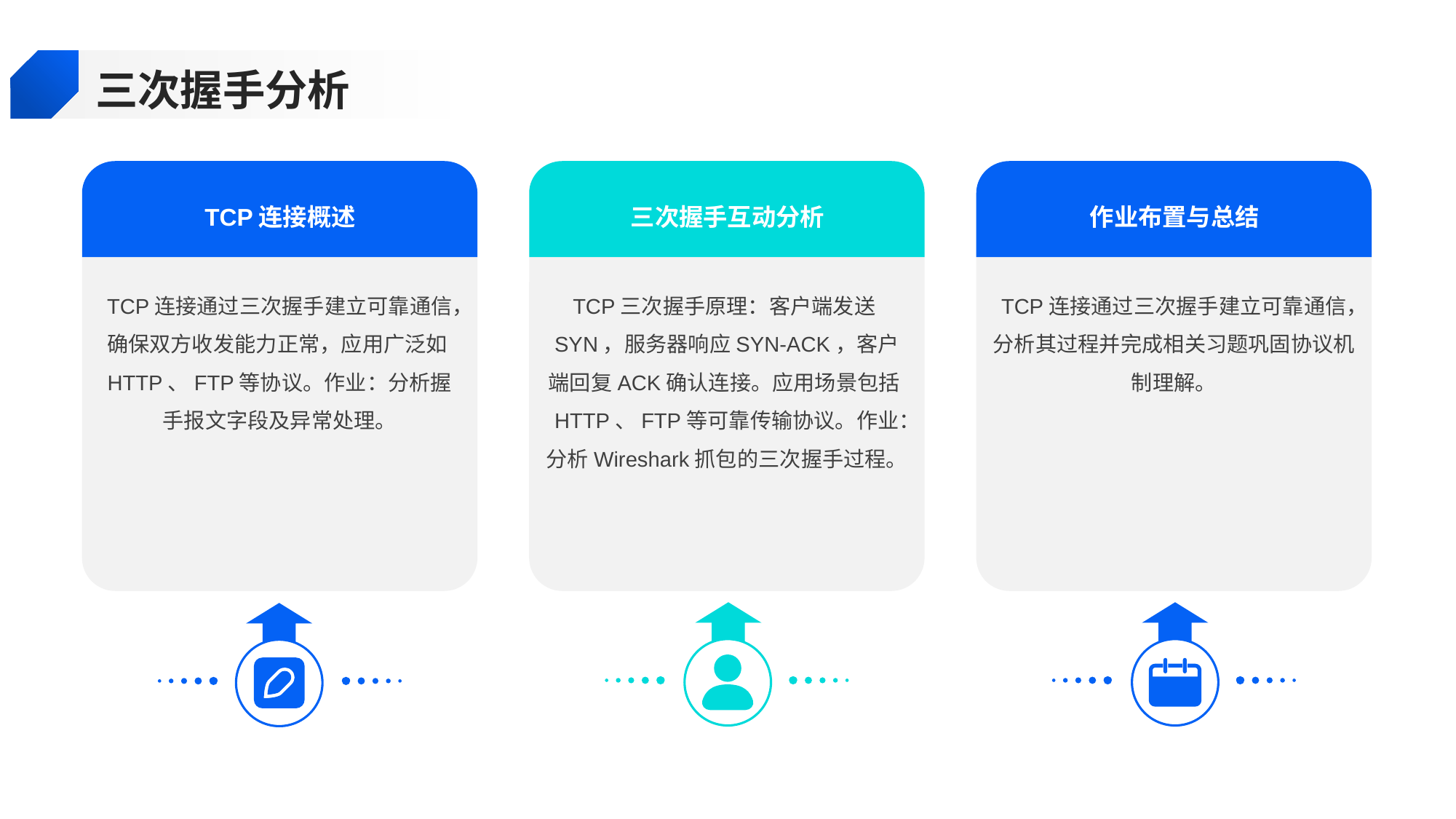

三次握手分析

TCP连接概述
三次握手互动分析
作业布置与总结
TCP连接通过三次握手建立可靠通信，确保双方收发能力正常，应用广泛如HTTP、FTP等协议。作业：分析握手报文字段及异常处理。
TCP三次握手原理：客户端发送SYN，服务器响应SYN-ACK，客户端回复ACK确认连接。应用场景包括HTTP、FTP等可靠传输协议。作业：分析Wireshark抓包的三次握手过程。
TCP连接通过三次握手建立可靠通信，分析其过程并完成相关习题巩固协议机制理解。